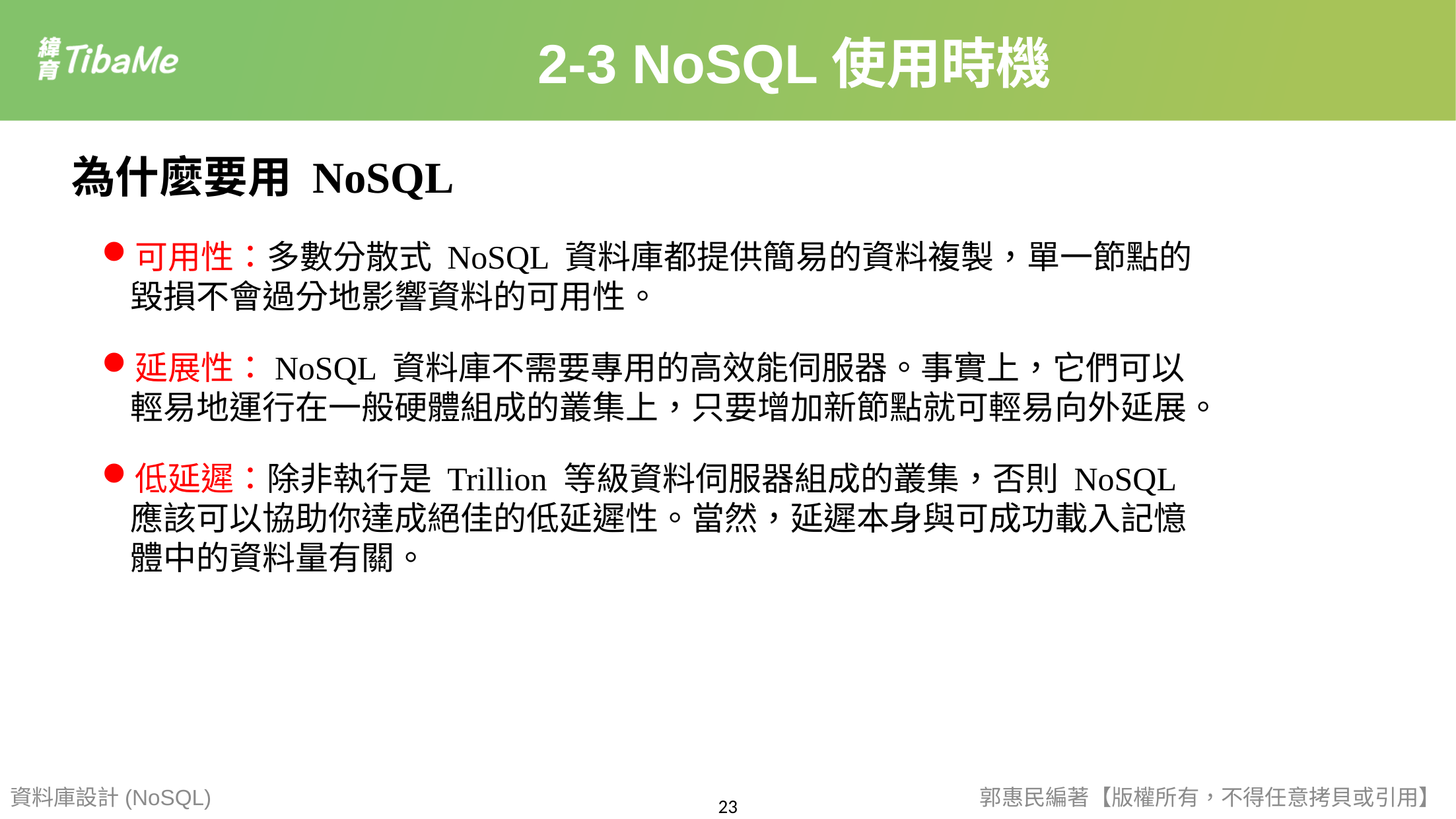

2-3 NoSQL使用時機

為什麼要用 NoSQL
可用性：多數分散式 NoSQL 資料庫都提供簡易的資料複製，單一節點的毀損不會過分地影響資料的可用性。
延展性：NoSQL 資料庫不需要專用的高效能伺服器。事實上，它們可以輕易地運行在一般硬體組成的叢集上，只要增加新節點就可輕易向外延展。
低延遲：除非執行是 Trillion 等級資料伺服器組成的叢集，否則 NoSQL 應該可以協助你達成絕佳的低延遲性。當然，延遲本身與可成功載入記憶體中的資料量有關。

資料庫設計(NoSQL)
郭惠民編著【版權所有，不得任意拷貝或引用】